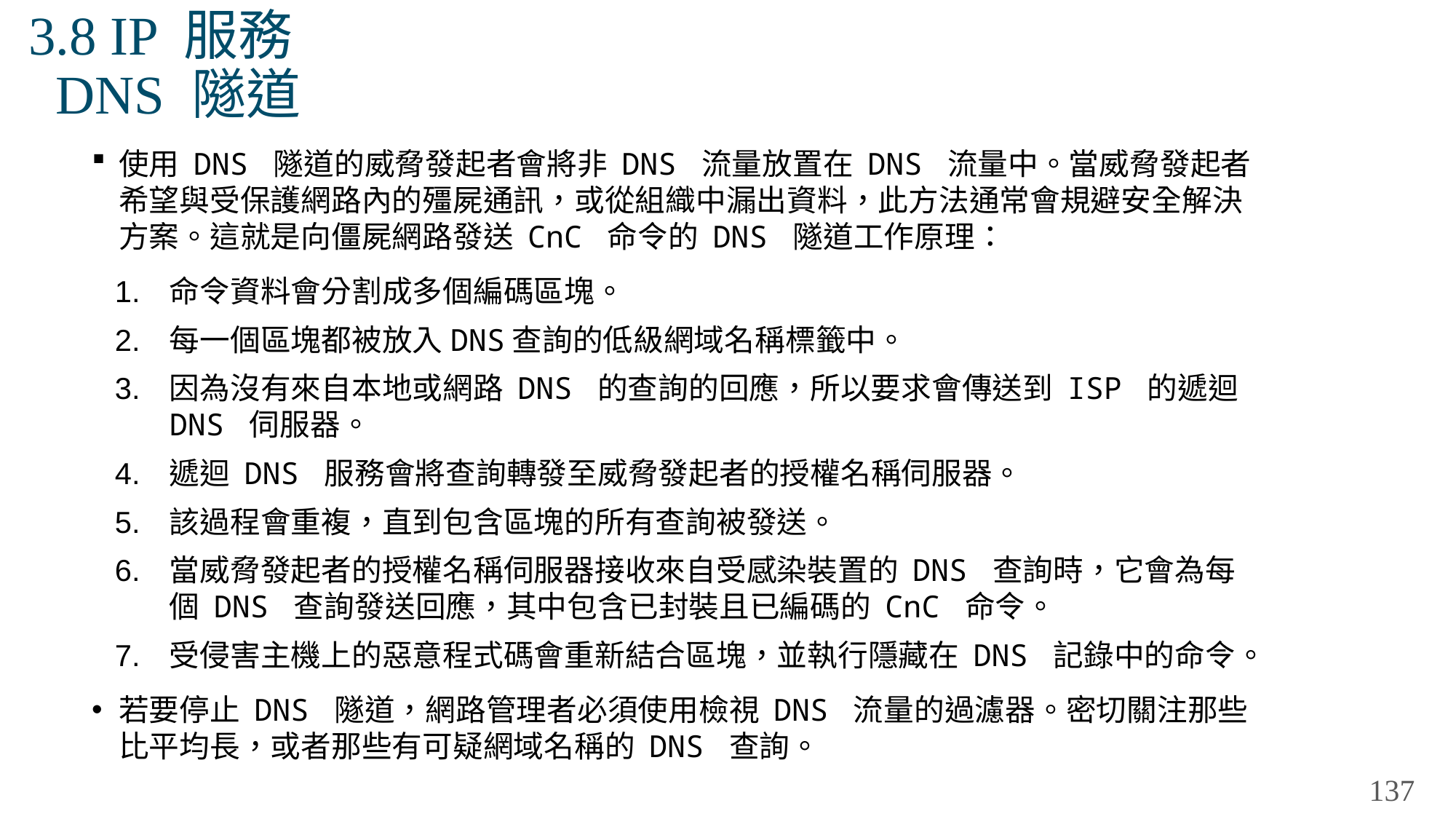

# 3.8 IP 服務 DNS 隧道
使用 DNS 隧道的威脅發起者會將非 DNS 流量放置在 DNS 流量中。當威脅發起者希望與受保護網路內的殭屍通訊，或從組織中漏出資料，此方法通常會規避安全解決方案。這就是向僵屍網路發送 CnC 命令的 DNS 隧道工作原理：
命令資料會分割成多個編碼區塊。
每一個區塊都被放入DNS查詢的低級網域名稱標籤中。
因為沒有來自本地或網路 DNS 的查詢的回應，所以要求會傳送到 ISP 的遞迴 DNS 伺服器。
遞迴 DNS 服務會將查詢轉發至威脅發起者的授權名稱伺服器。
該過程會重複，直到包含區塊的所有查詢被發送。
當威脅發起者的授權名稱伺服器接收來自受感染裝置的 DNS 查詢時，它會為每個 DNS 查詢發送回應，其中包含已封裝且已編碼的 CnC 命令。
受侵害主機上的惡意程式碼會重新結合區塊，並執行隱藏在 DNS 記錄中的命令。
若要停止 DNS 隧道，網路管理者必須使用檢視 DNS 流量的過濾器。密切關注那些比平均長，或者那些有可疑網域名稱的 DNS 查詢。
137